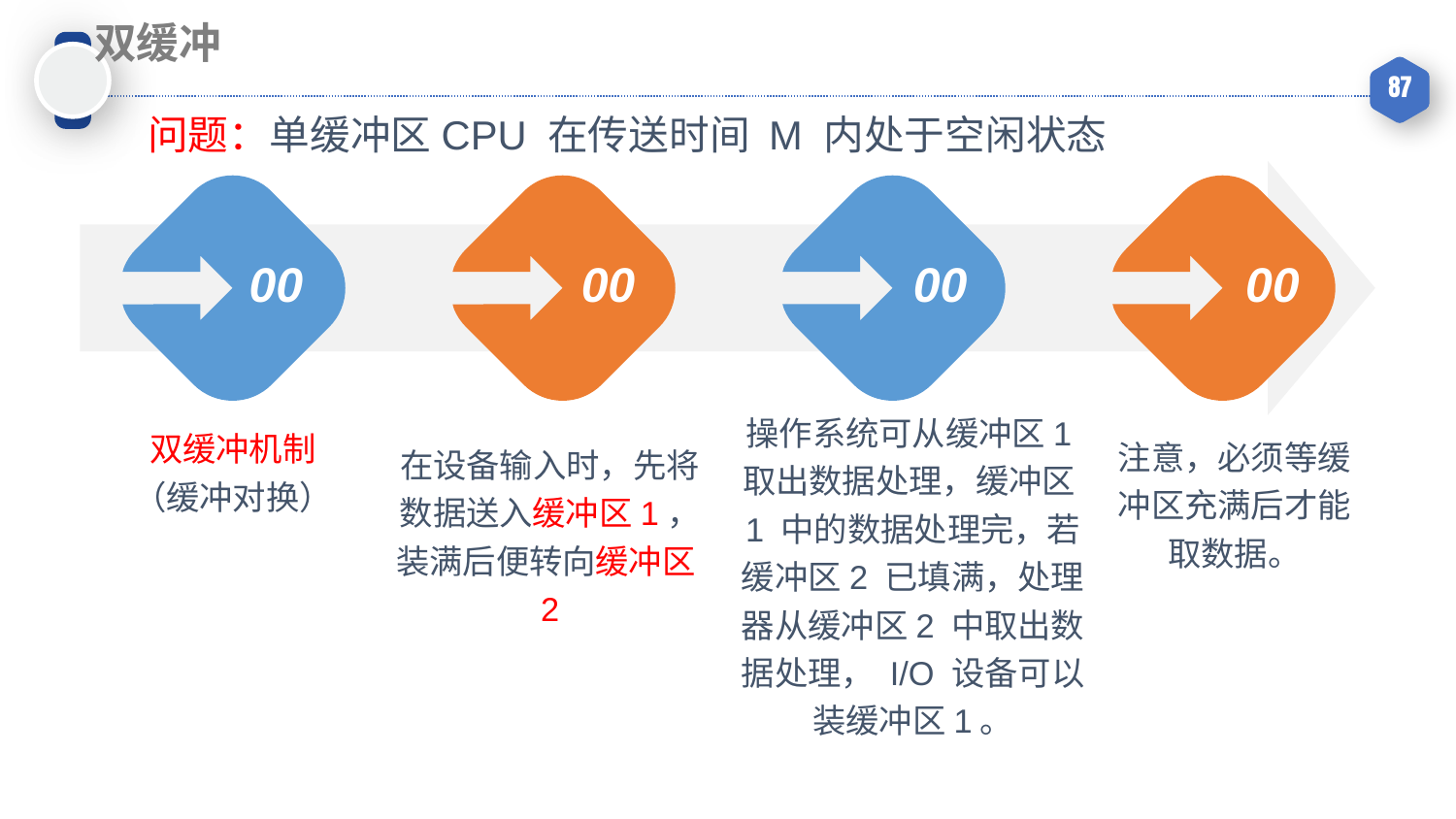

双缓冲
问题：单缓冲区CPU 在传送时间 M 内处于空闲状态

00
00
00
00
操作系统可从缓冲区1取出数据处理，缓冲区1 中的数据处理完，若缓冲区2 已填满，处理器从缓冲区2 中取出数据处理， I/O 设备可以装缓冲区1。
双缓冲机制
（缓冲对换）
注意，必须等缓冲区充满后才能取数据。
在设备输入时，先将数据送入缓冲区1，装满后便转向缓冲区2